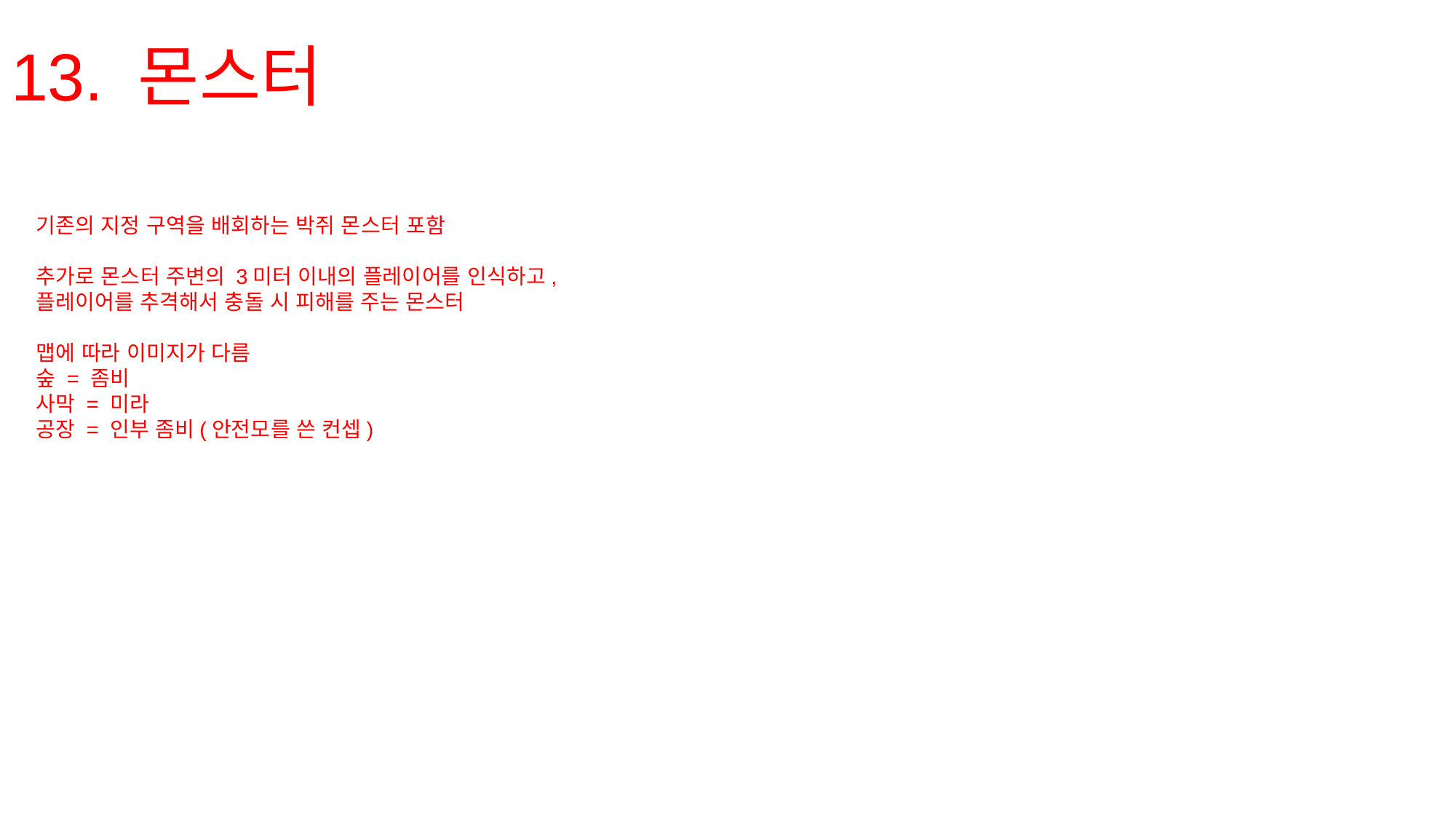

# 13. 몬스터
기존의 지정 구역을 배회하는 박쥐 몬스터 포함

추가로 몬스터 주변의 3미터 이내의 플레이어를 인식하고,
플레이어를 추격해서 충돌 시 피해를 주는 몬스터

맵에 따라 이미지가 다름
숲 = 좀비
사막 = 미라
공장 = 인부 좀비(안전모를 쓴 컨셉)